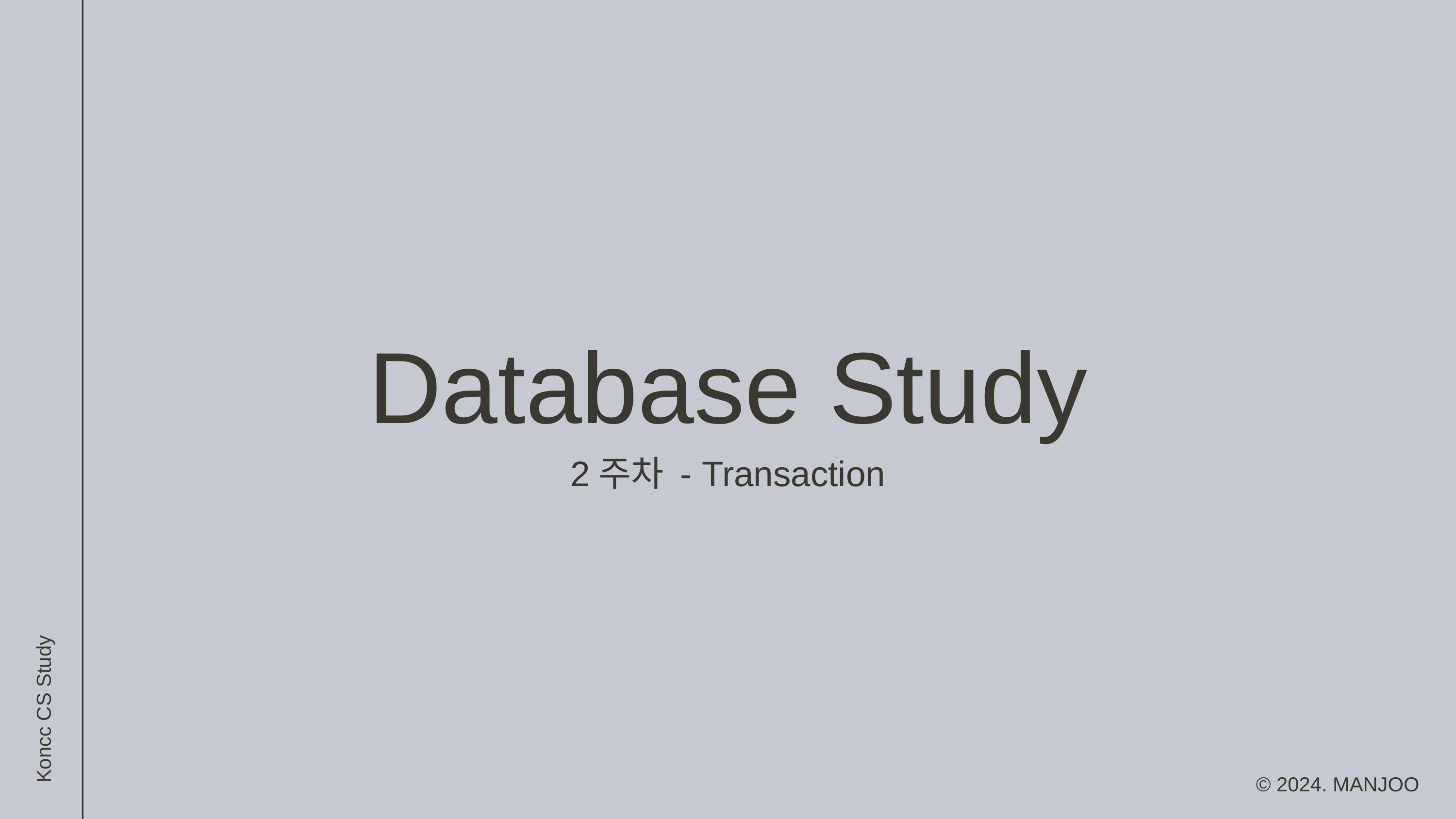

Database Study
2주차 - Transaction
Koncc CS Study
© 2024. MANJOO